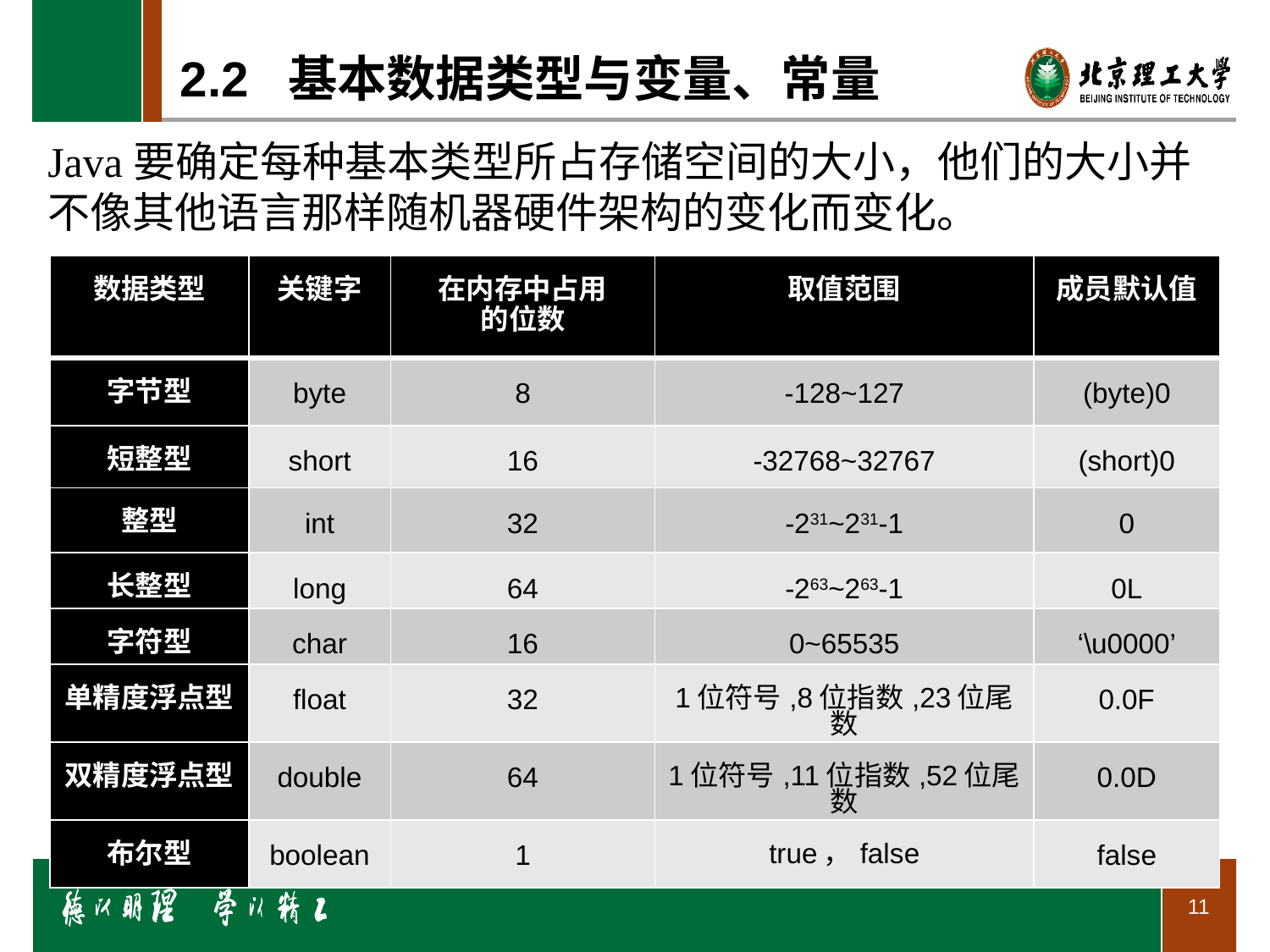

# 2.2  基本数据类型与变量、常量
Java要确定每种基本类型所占存储空间的大小，他们的大小并不像其他语言那样随机器硬件架构的变化而变化。

| 数据类型 | 关键字 | 在内存中占用 的位数 | 取值范围 | 成员默认值 |
| --- | --- | --- | --- | --- |
| 字节型 | byte | 8 | -128~127 | (byte)0 |
| 短整型 | short | 16 | -32768~32767 | (short)0 |
| 整型 | int | 32 | -231~231-1 | 0 |
| 长整型 | long | 64 | -263~263-1 | 0L |
| 字符型 | char | 16 | 0~65535 | ‘\u0000’ |
| 单精度浮点型 | float | 32 | 1位符号,8位指数,23位尾数 | 0.0F |
| 双精度浮点型 | double | 64 | 1位符号,11位指数,52位尾数 | 0.0D |
| 布尔型 | boolean | 1 | true，false | false |